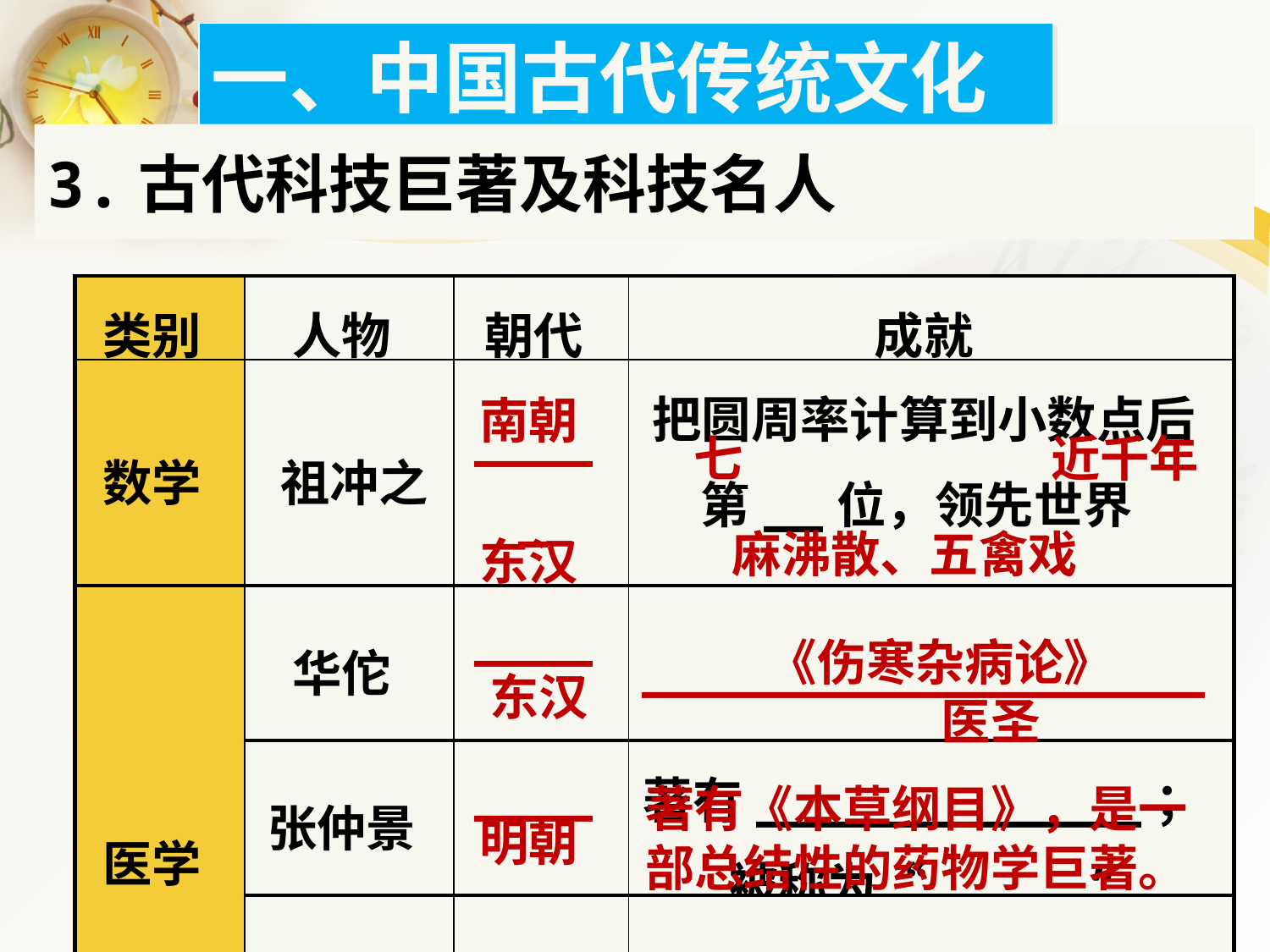

一、中国古代传统文化
3.古代科技巨著及科技名人
| 类别 | 人物 | 朝代 | 成就 |
| --- | --- | --- | --- |
| 数学 | 祖冲之 | \_\_\_\_\_ | 把圆周率计算到小数点后第\_\_位，领先世界\_\_\_\_\_\_ |
| 医学 | 华佗 | \_\_\_\_\_ | \_\_\_\_\_\_\_\_\_\_\_\_\_\_\_\_\_\_\_ |
|  | 张仲景 | \_\_\_\_\_ | 著有\_\_\_\_\_\_\_\_\_\_\_\_\_； 被称为“\_\_\_\_\_” |
|  | 李时珍 | \_\_\_\_\_ | \_\_\_\_\_\_\_\_\_\_\_\_\_\_\_\_\_\_\_\_\_\_\_\_\_\_\_\_\_\_\_\_\_\_\_\_\_\_\_\_\_\_\_\_ |
南朝
七
近千年
东汉
麻沸散、五禽戏
《伤寒杂病论》
东汉
医圣
著有《本草纲目》，是一
部总结性的药物学巨著。
明朝